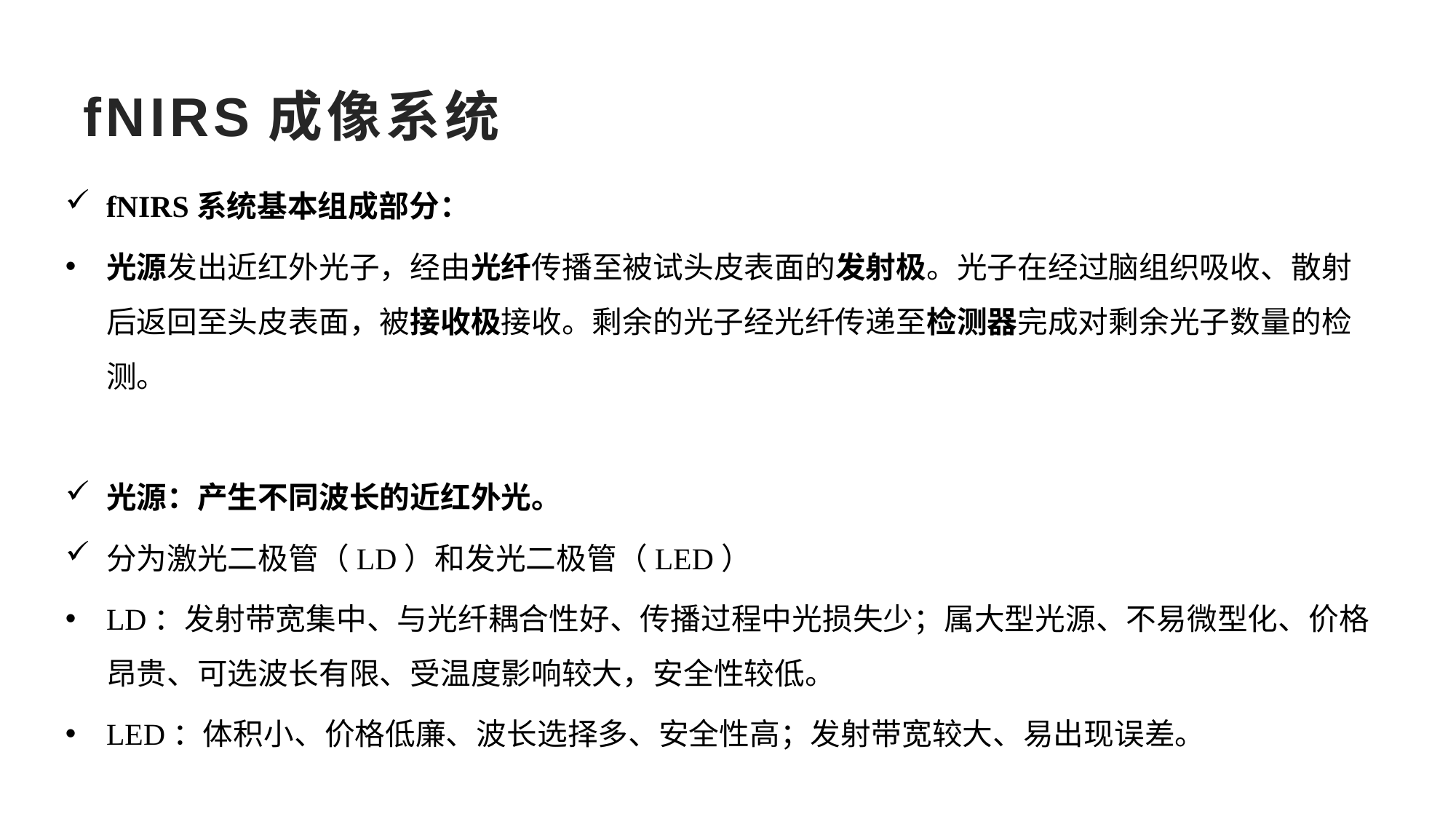

# fNIRS成像系统
fNIRS系统基本组成部分：
光源发出近红外光子，经由光纤传播至被试头皮表面的发射极。光子在经过脑组织吸收、散射后返回至头皮表面，被接收极接收。剩余的光子经光纤传递至检测器完成对剩余光子数量的检测。

光源：产生不同波长的近红外光。
分为激光二极管（LD）和发光二极管（LED）
LD：发射带宽集中、与光纤耦合性好、传播过程中光损失少；属大型光源、不易微型化、价格昂贵、可选波长有限、受温度影响较大，安全性较低。
LED：体积小、价格低廉、波长选择多、安全性高；发射带宽较大、易出现误差。